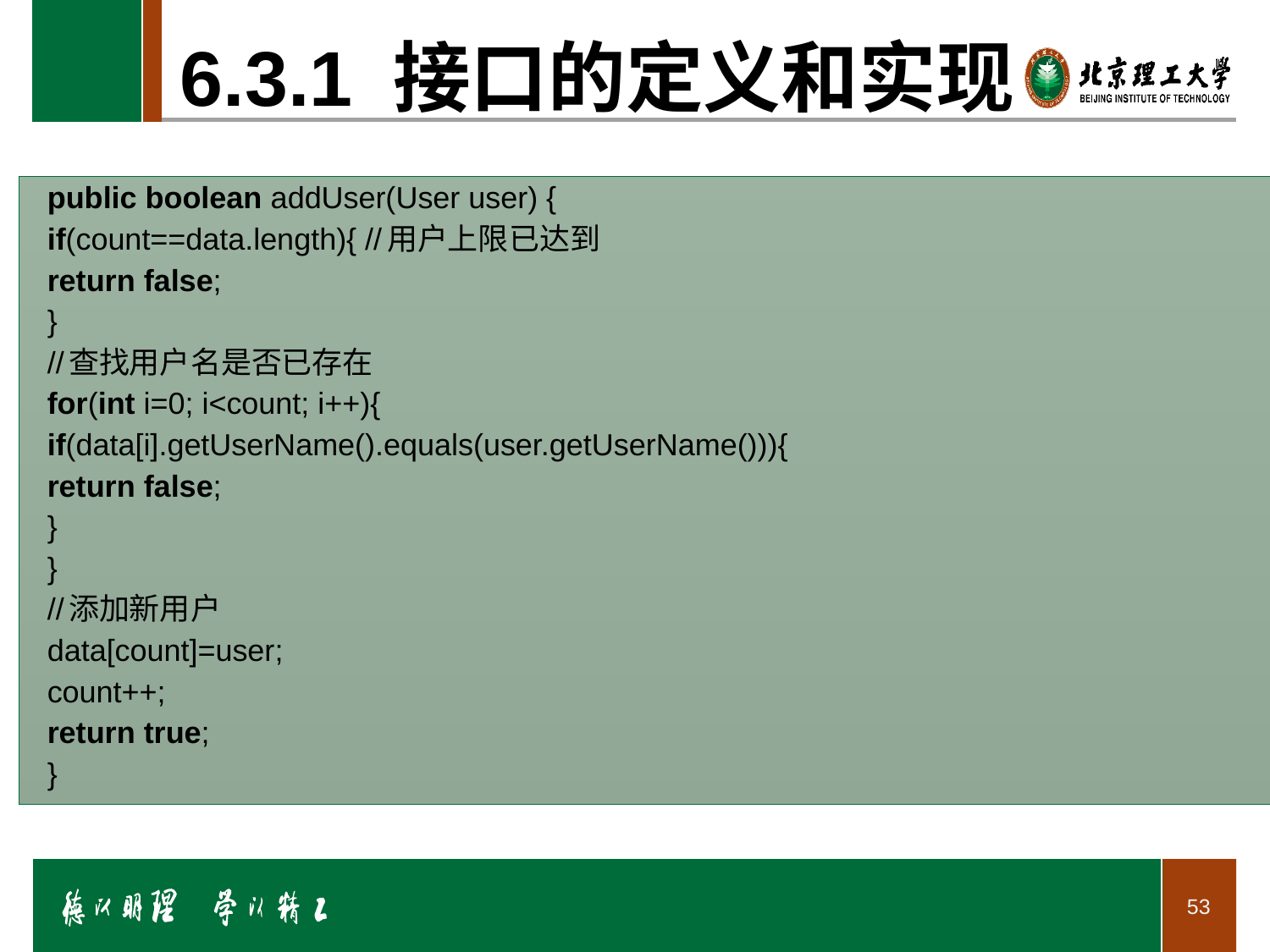

# 6.3.1 接口的定义和实现
	public boolean addUser(User user) {
		if(count==data.length){ //用户上限已达到
			return false;
		}
		//查找用户名是否已存在
		for(int i=0; i<count; i++){
			if(data[i].getUserName().equals(user.getUserName())){
				return false;
			}
		}
		//添加新用户
		data[count]=user;
		count++;
		return true;
	}